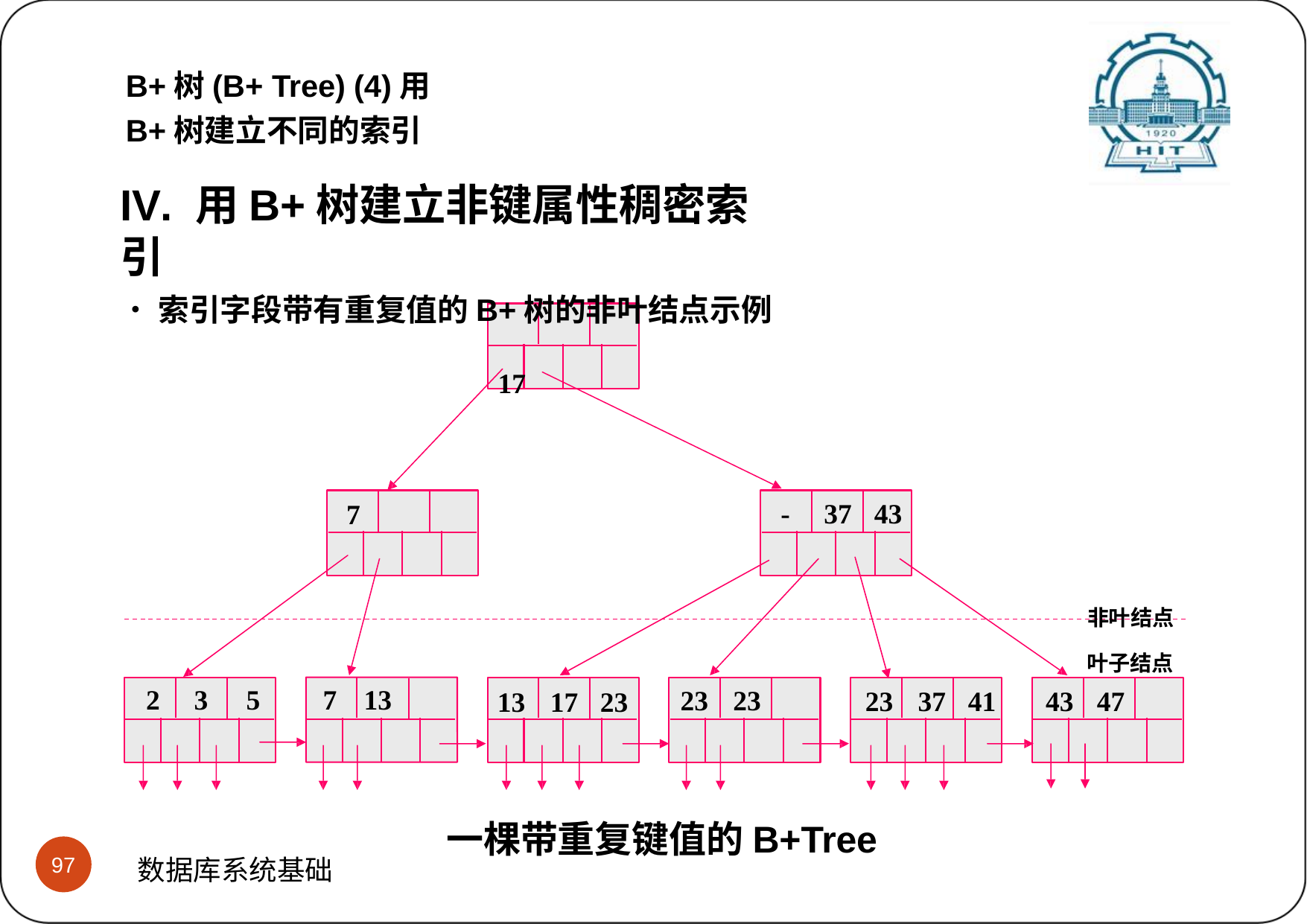

B+树(B+ Tree) (4)用B+树建立不同的索引
IV. 用B+树建立非键属性稠密索引
•索引字段带有重复值的B+树的非叶结点示例

17

-	37	43
7

非叶结点 叶子结点

2	3	5
7	13
23	23
23	37	41	43	47
13	17	23

一棵带重复键值的B+Tree